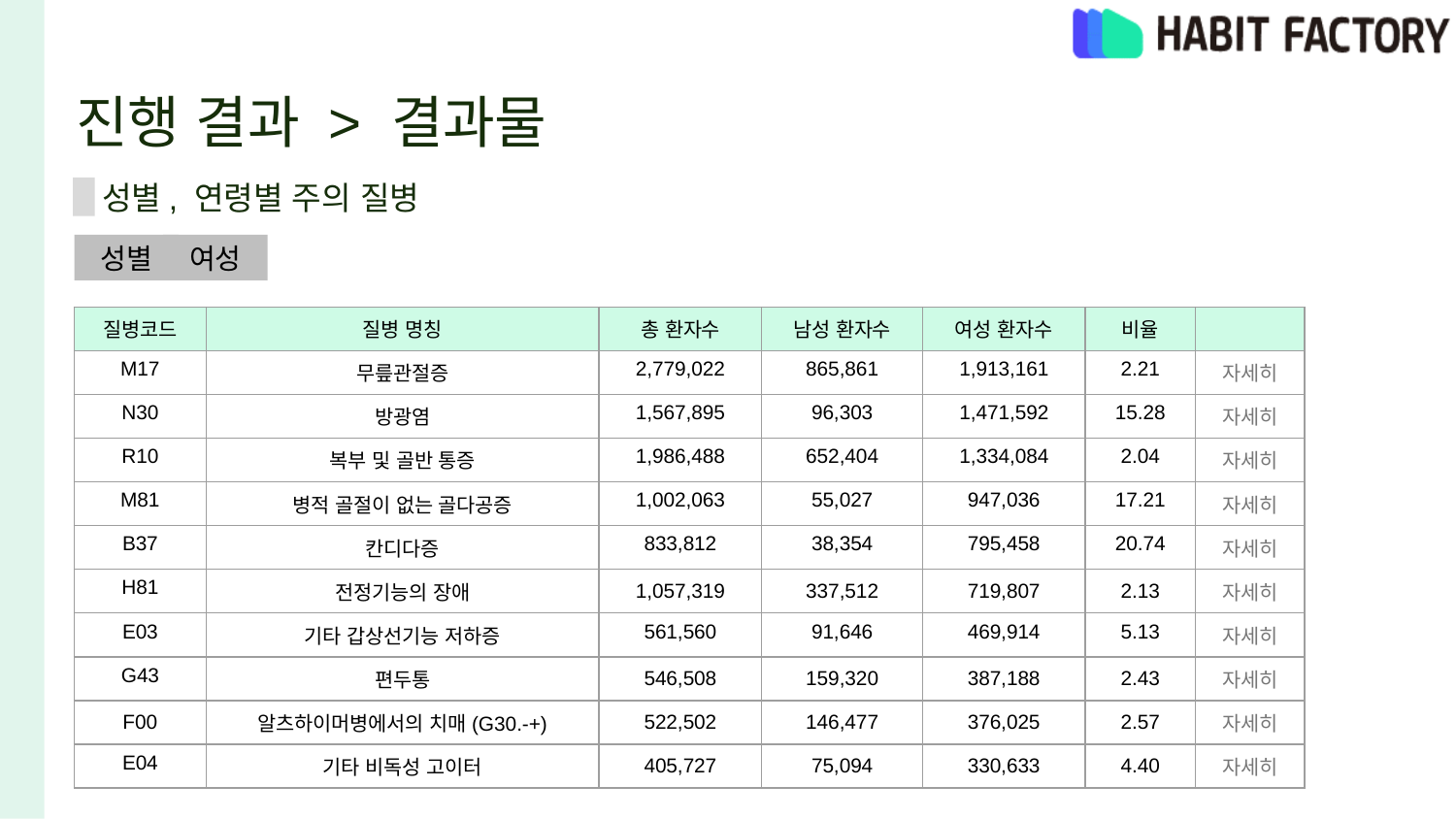

# 진행 결과 > 결과물
성별, 연령별 주의 질병

성별
여성

| 질병코드 | 질병 명칭 | 총 환자수 | 남성 환자수 | 여성 환자수 | 비율 |  |
| --- | --- | --- | --- | --- | --- | --- |
| M17 | 무릎관절증 | 2,779,022 | 865,861 | 1,913,161 | 2.21 | 자세히 |
| N30 | 방광염 | 1,567,895 | 96,303 | 1,471,592 | 15.28 | 자세히 |
| R10 | 복부 및 골반 통증 | 1,986,488 | 652,404 | 1,334,084 | 2.04 | 자세히 |
| M81 | 병적 골절이 없는 골다공증 | 1,002,063 | 55,027 | 947,036 | 17.21 | 자세히 |
| B37 | 칸디다증 | 833,812 | 38,354 | 795,458 | 20.74 | 자세히 |
| H81 | 전정기능의 장애 | 1,057,319 | 337,512 | 719,807 | 2.13 | 자세히 |
| E03 | 기타 갑상선기능 저하증 | 561,560 | 91,646 | 469,914 | 5.13 | 자세히 |
| G43 | 편두통 | 546,508 | 159,320 | 387,188 | 2.43 | 자세히 |
| F00 | 알츠하이머병에서의 치매(G30.-+) | 522,502 | 146,477 | 376,025 | 2.57 | 자세히 |
| E04 | 기타 비독성 고이터 | 405,727 | 75,094 | 330,633 | 4.40 | 자세히 |